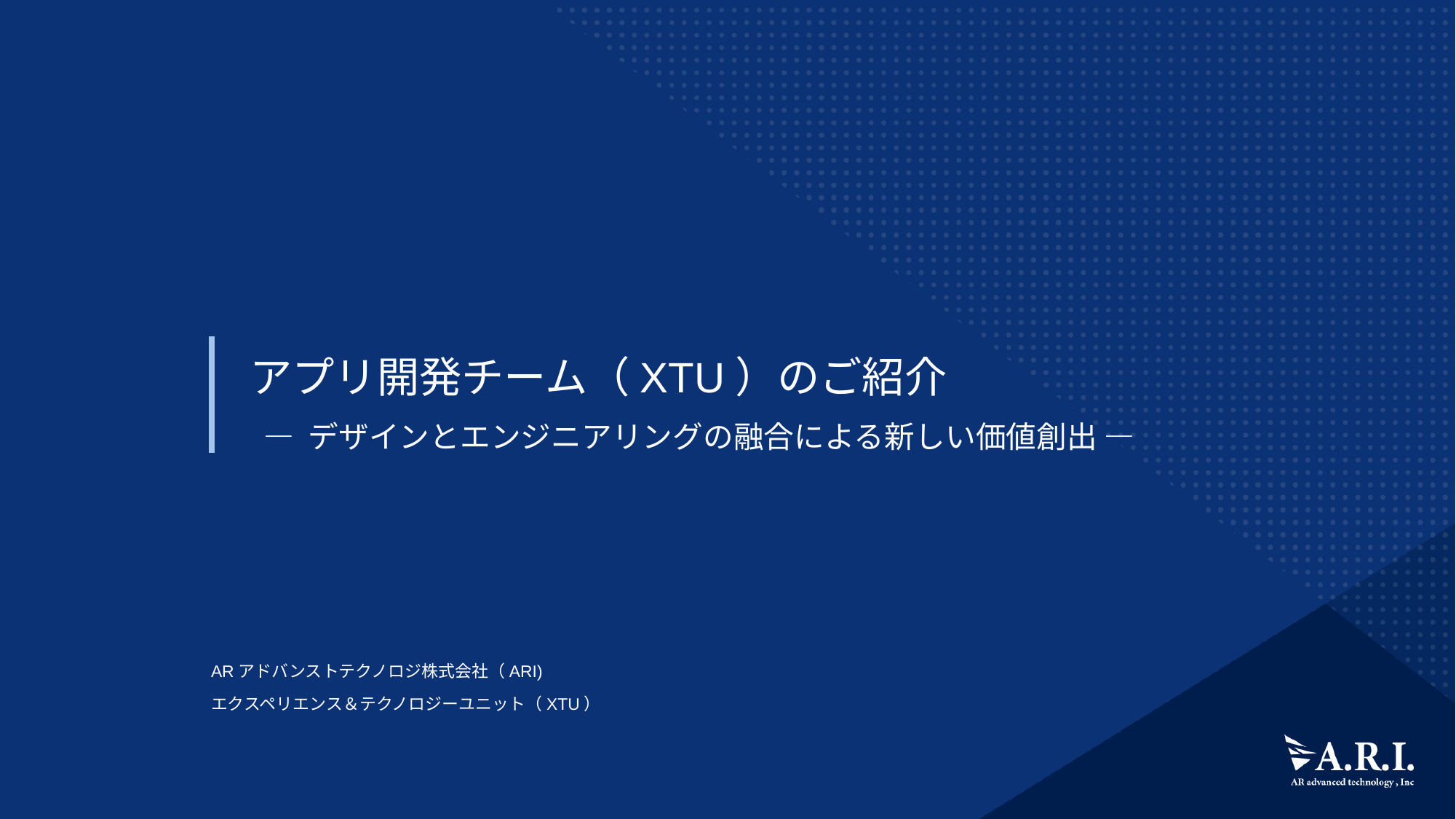

アプリ開発チーム（XTU）のご紹介
― デザインとエンジニアリングの融合による新しい価値創出 ―
ARアドバンストテクノロジ株式会社（ARI)
エクスペリエンス＆テクノロジーユニット（XTU）